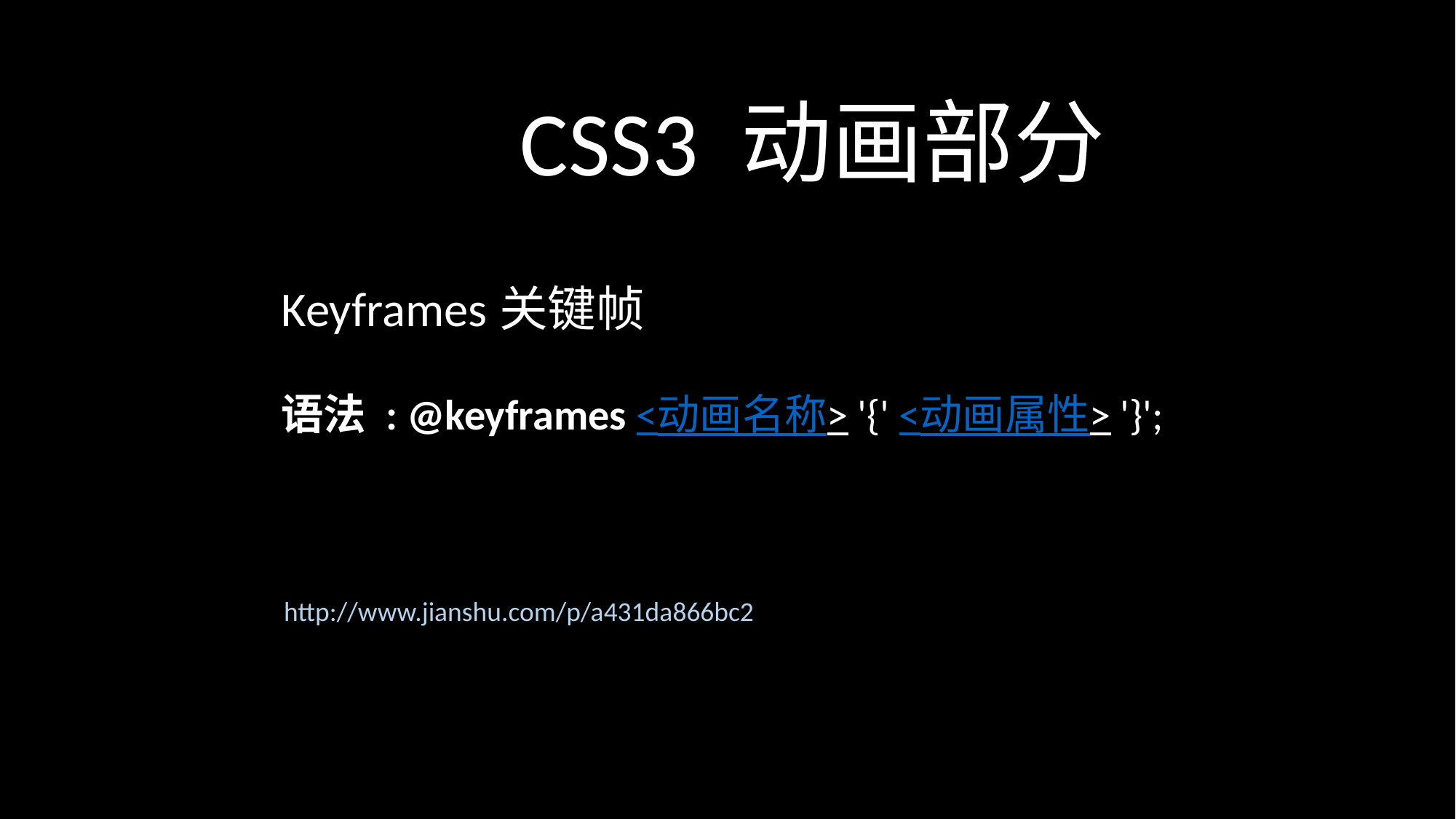

CSS3 动画部分
Keyframes关键帧

语法 : @keyframes <动画名称> '{' <动画属性> '}';
http://www.jianshu.com/p/a431da866bc2